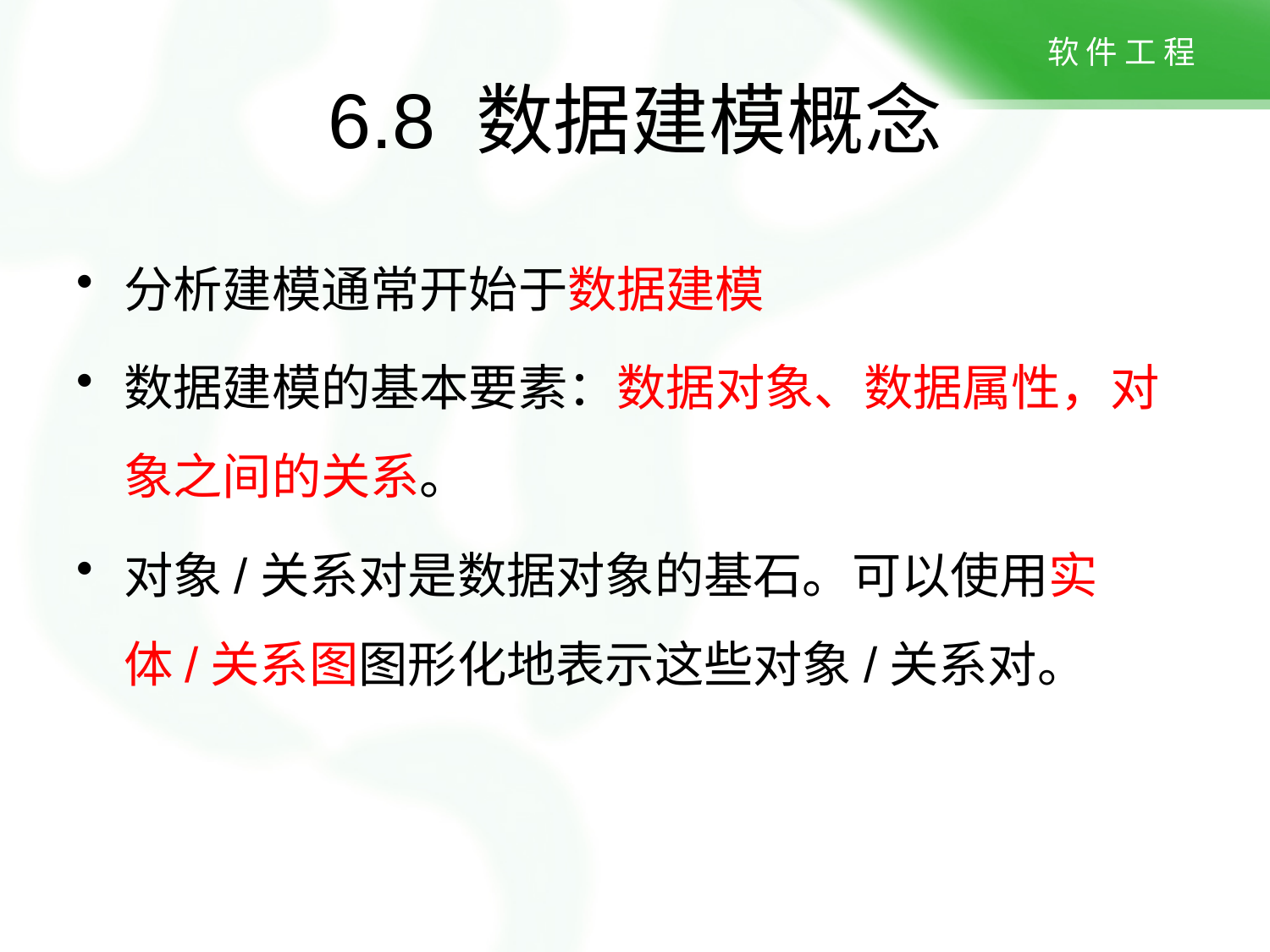

# 6.8 数据建模概念
分析建模通常开始于数据建模
数据建模的基本要素：数据对象、数据属性，对象之间的关系。
对象/关系对是数据对象的基石。可以使用实体/关系图图形化地表示这些对象/关系对。